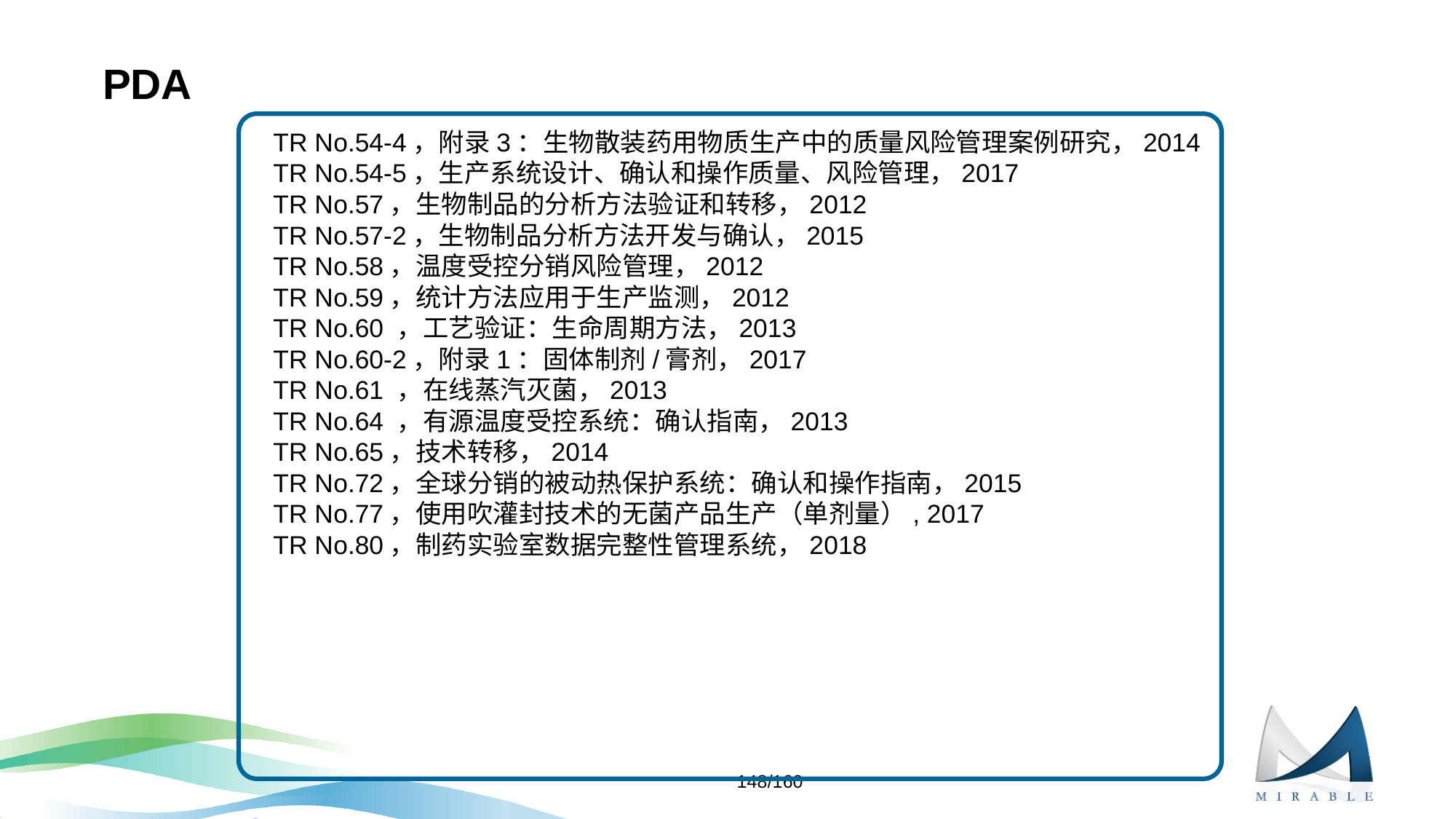

# PDA

TR No.54-4，附录3：生物散装药用物质生产中的质量风险管理案例研究，2014
TR No.54-5，生产系统设计、确认和操作质量、风险管理，2017
TR No.57，生物制品的分析方法验证和转移，2012
TR No.57-2，生物制品分析方法开发与确认，2015
TR No.58，温度受控分销风险管理，2012
TR No.59，统计方法应用于生产监测，2012
TR No.60 ，工艺验证：生命周期方法，2013
TR No.60-2，附录1：固体制剂/膏剂，2017
TR No.61 ，在线蒸汽灭菌，2013
TR No.64 ，有源温度受控系统：确认指南，2013
TR No.65，技术转移，2014
TR No.72，全球分销的被动热保护系统：确认和操作指南，2015
TR No.77，使用吹灌封技术的无菌产品生产（单剂量）, 2017
TR No.80，制药实验室数据完整性管理系统，2018
148/160